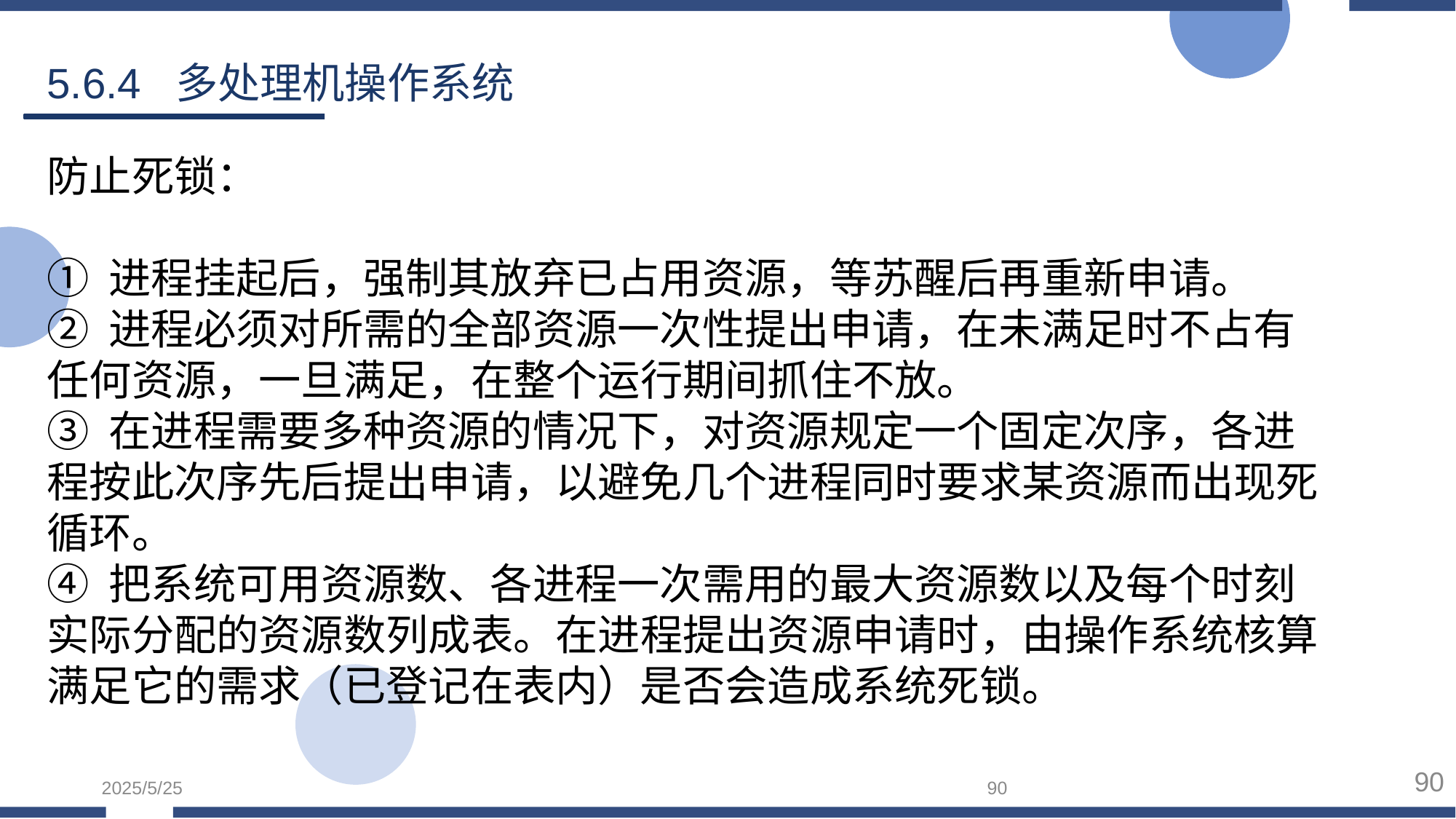

5.6.4  多处理机操作系统
防止死锁：

① 进程挂起后，强制其放弃已占用资源，等苏醒后再重新申请。
② 进程必须对所需的全部资源一次性提出申请，在未满足时不占有任何资源，一旦满足，在整个运行期间抓住不放。
③ 在进程需要多种资源的情况下，对资源规定一个固定次序，各进程按此次序先后提出申请，以避免几个进程同时要求某资源而出现死循环。
④ 把系统可用资源数、各进程一次需用的最大资源数以及每个时刻实际分配的资源数列成表。在进程提出资源申请时，由操作系统核算满足它的需求（已登记在表内）是否会造成系统死锁。

90
2025/5/25
90